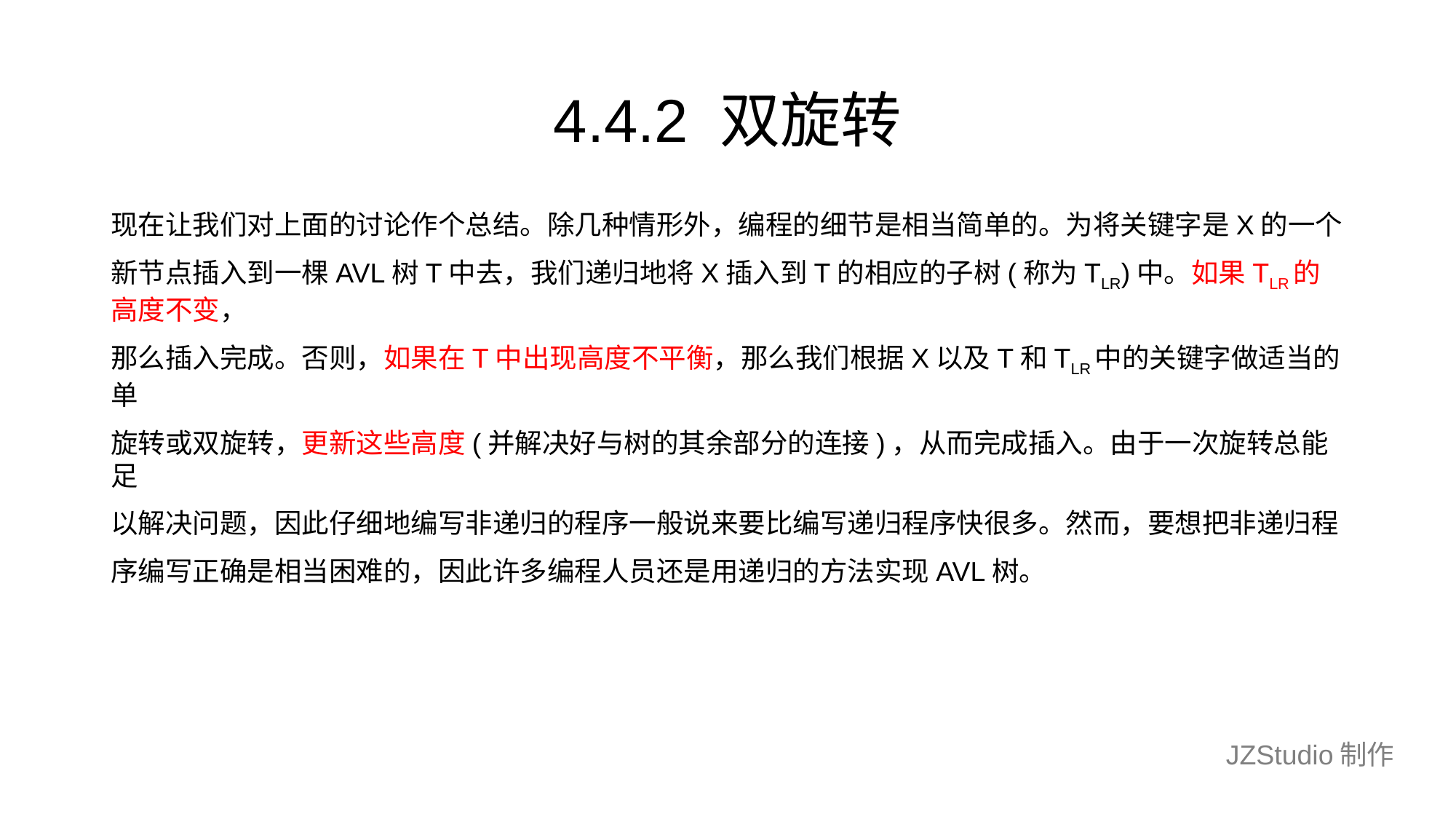

# 4.4.2 双旋转
现在让我们对上面的讨论作个总结。除几种情形外，编程的细节是相当简单的。为将关键字是X的一个
新节点插入到一棵AVL树T中去，我们递归地将X插入到T的相应的子树(称为TLR)中。如果TLR的高度不变，
那么插入完成。否则，如果在T中出现高度不平衡，那么我们根据X以及T和TLR中的关键字做适当的单
旋转或双旋转，更新这些高度(并解决好与树的其余部分的连接)，从而完成插入。由于一次旋转总能足
以解决问题，因此仔细地编写非递归的程序一般说来要比编写递归程序快很多。然而，要想把非递归程
序编写正确是相当困难的，因此许多编程人员还是用递归的方法实现AVL树。